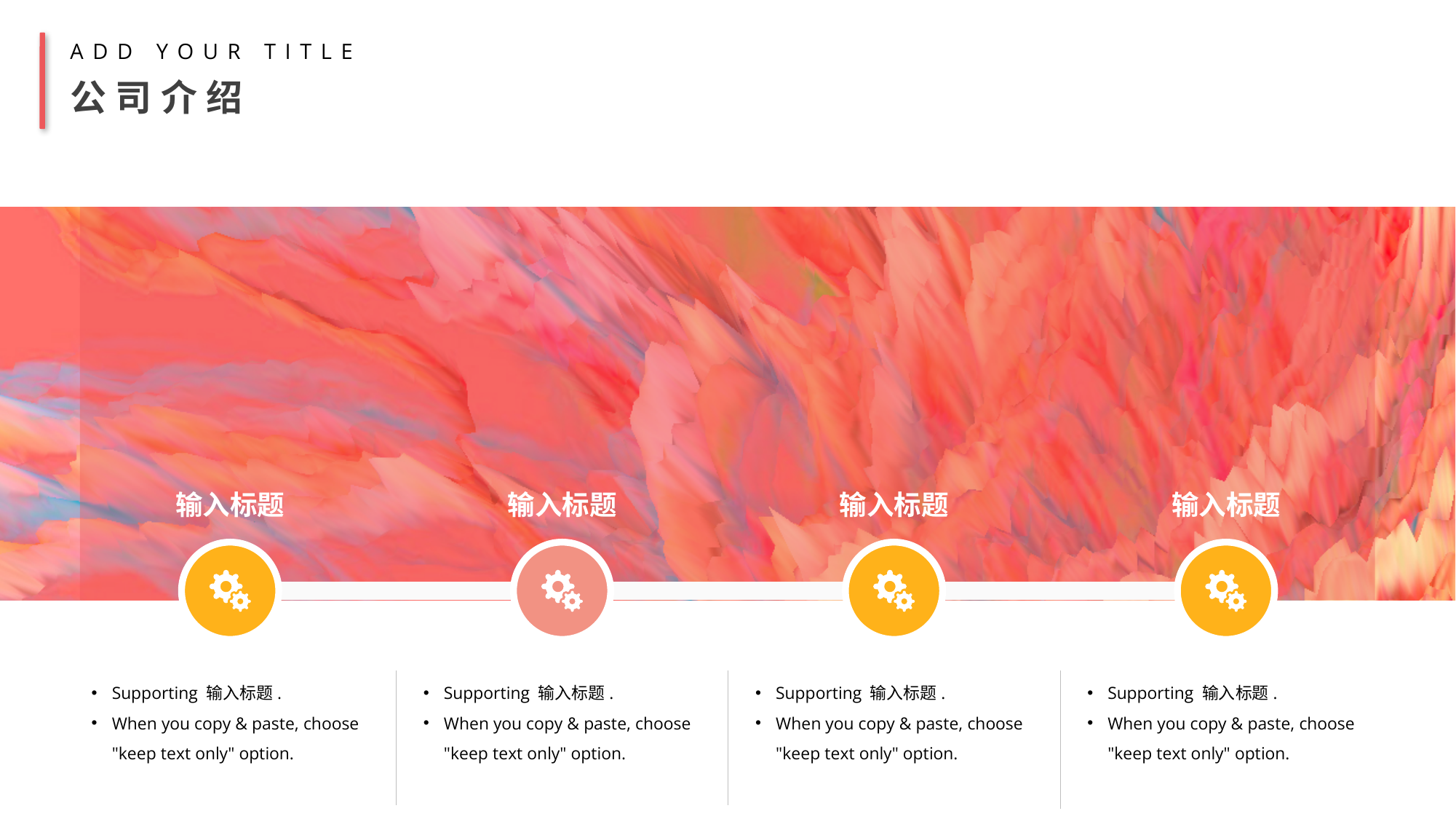

ADD YOUR TITLE
公司介绍

输入标题
输入标题
输入标题
输入标题

Supporting 输入标题.
When you copy & paste, choose "keep text only" option.
Supporting 输入标题.
When you copy & paste, choose "keep text only" option.
Supporting 输入标题.
When you copy & paste, choose "keep text only" option.
Supporting 输入标题.
When you copy & paste, choose "keep text only" option.